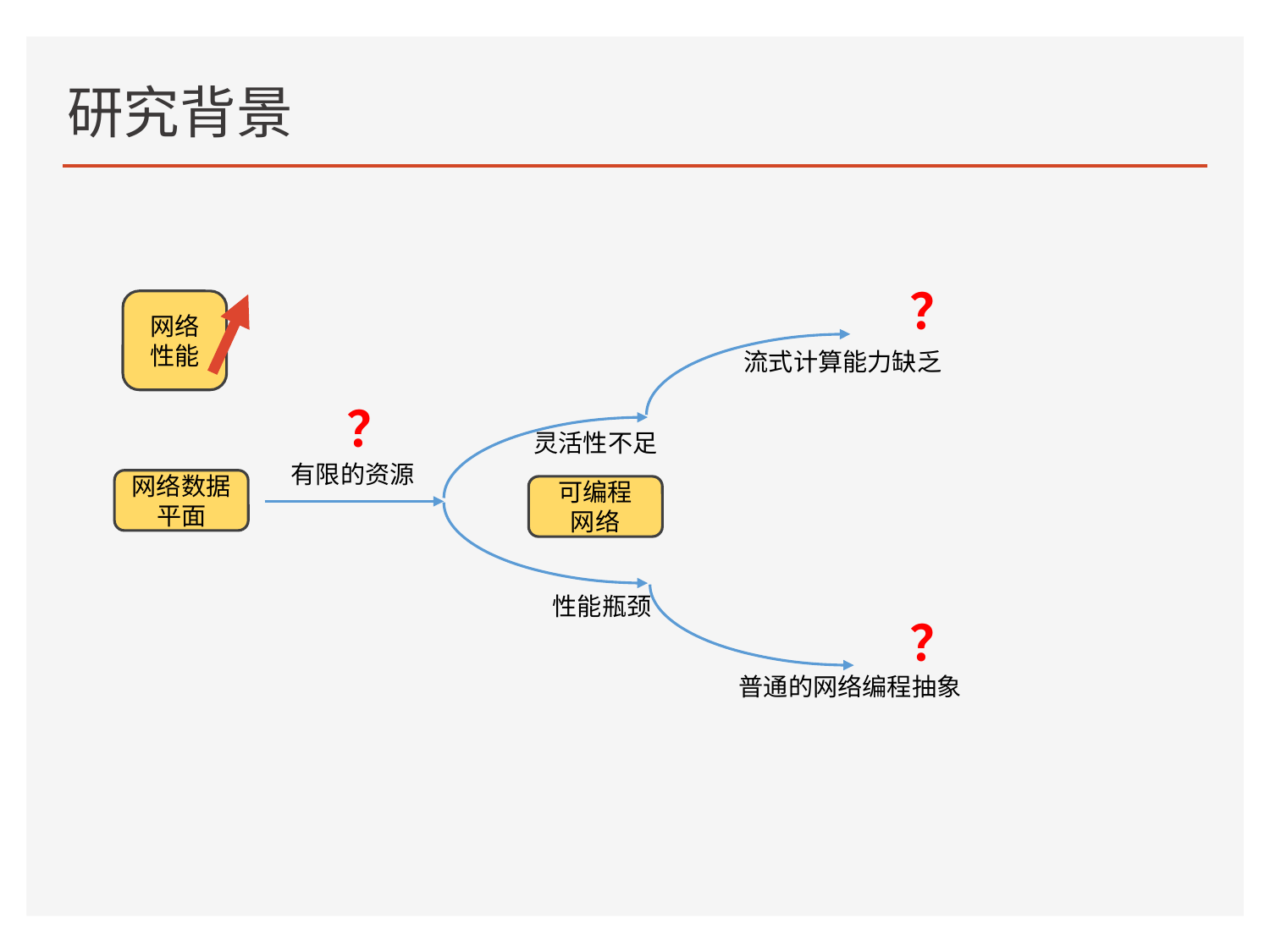

# 研究背景
全球移动用户数量
？
57亿
全球互联网带宽
RMB
2352亿
5.85EB
中国云计算市场
网络性能

45亿

流式计算能力缺乏

32亿
756亿
1.79EB
？
147亿

0.45EB

灵活性不足

有限的资源
网络数据
平面
可编程
网络
2017
2020
2023
2017
2020
2023
2017
2020
2023

性能瓶颈
？
智慧物流
5G/6G
智慧城市
云计算
普通的网络编程抽象
新基建
智慧交通
智慧办公
新互联
雾计算
边缘计算
智慧教育
智慧医疗
深度学习
物联网
流量增长点
新应用